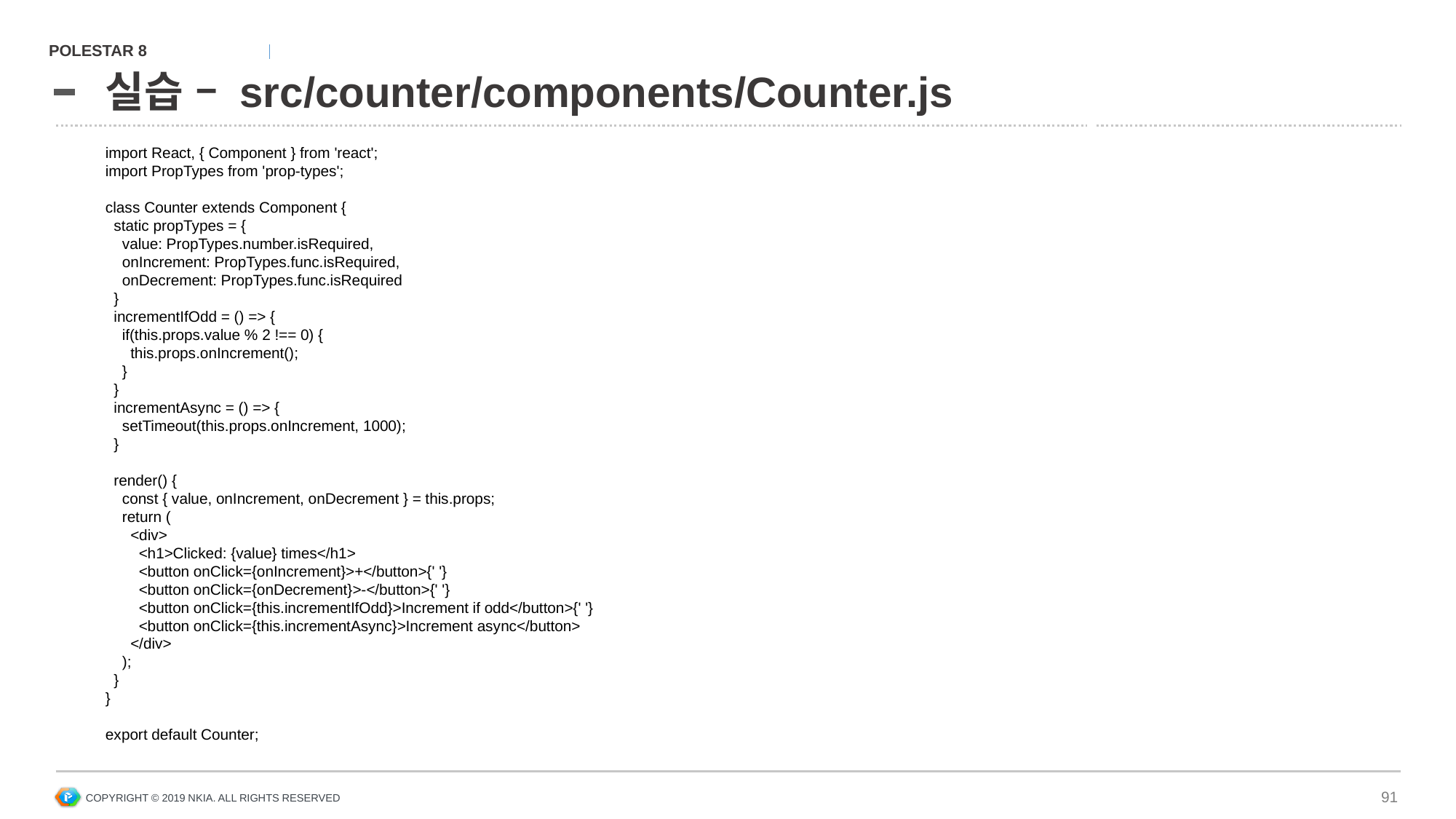

# 실습 – src/counter/components/Counter.js
import React, { Component } from 'react';
import PropTypes from 'prop-types';
class Counter extends Component {
  static propTypes = {
    value: PropTypes.number.isRequired,
    onIncrement: PropTypes.func.isRequired,
    onDecrement: PropTypes.func.isRequired
  }
  incrementIfOdd = () => {
    if(this.props.value % 2 !== 0) {
      this.props.onIncrement();
    }
  }
  incrementAsync = () => {
    setTimeout(this.props.onIncrement, 1000);
  }
  render() {
    const { value, onIncrement, onDecrement } = this.props;
    return (
      <div>
        <h1>Clicked: {value} times</h1>
        <button onClick={onIncrement}>+</button>{' '}
        <button onClick={onDecrement}>-</button>{' '}
        <button onClick={this.incrementIfOdd}>Increment if odd</button>{' '}
        <button onClick={this.incrementAsync}>Increment async</button>
      </div>
    );
  }
}
export default Counter;